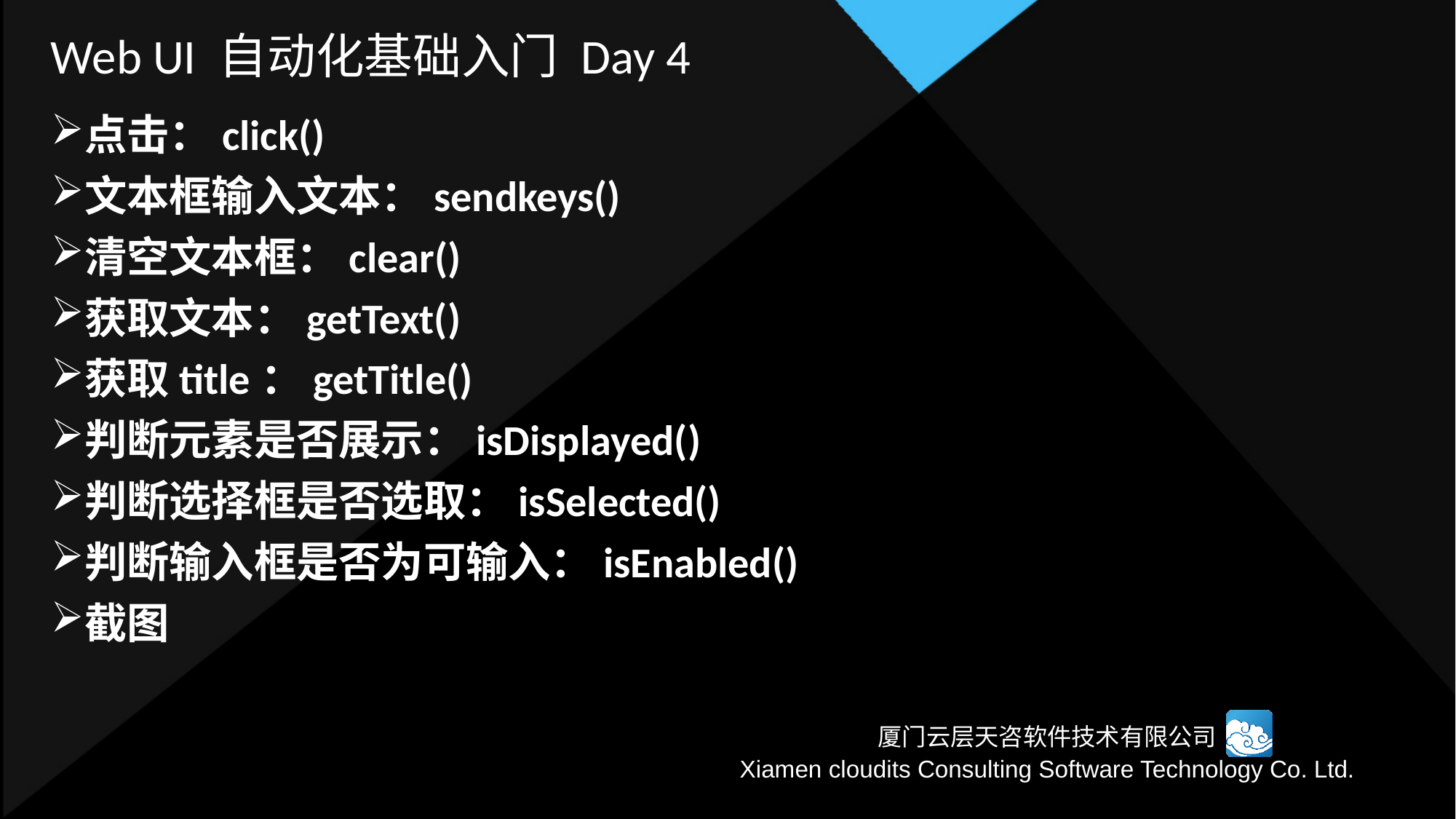

# Web UI 自动化基础入门 Day 4
点击：click()
文本框输入文本：sendkeys()
清空文本框：clear()
获取文本：getText()
获取title：getTitle()
判断元素是否展示：isDisplayed()
判断选择框是否选取：isSelected()
判断输入框是否为可输入：isEnabled()
截图